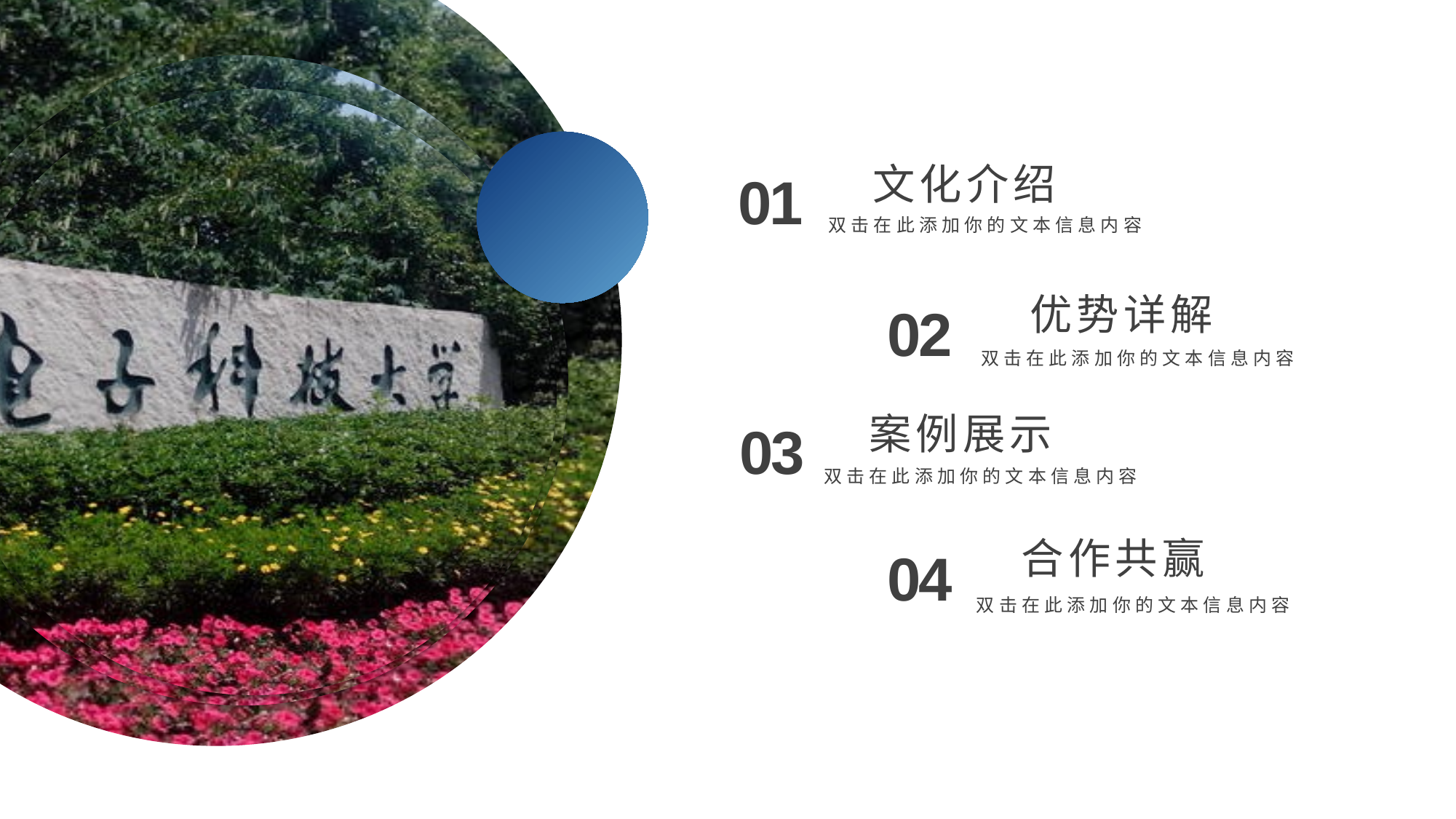

文化介绍
01
双击在此添加你的文本信息内容
优势详解
02
双击在此添加你的文本信息内容
案例展示
03
双击在此添加你的文本信息内容
合作共赢
04
双击在此添加你的文本信息内容